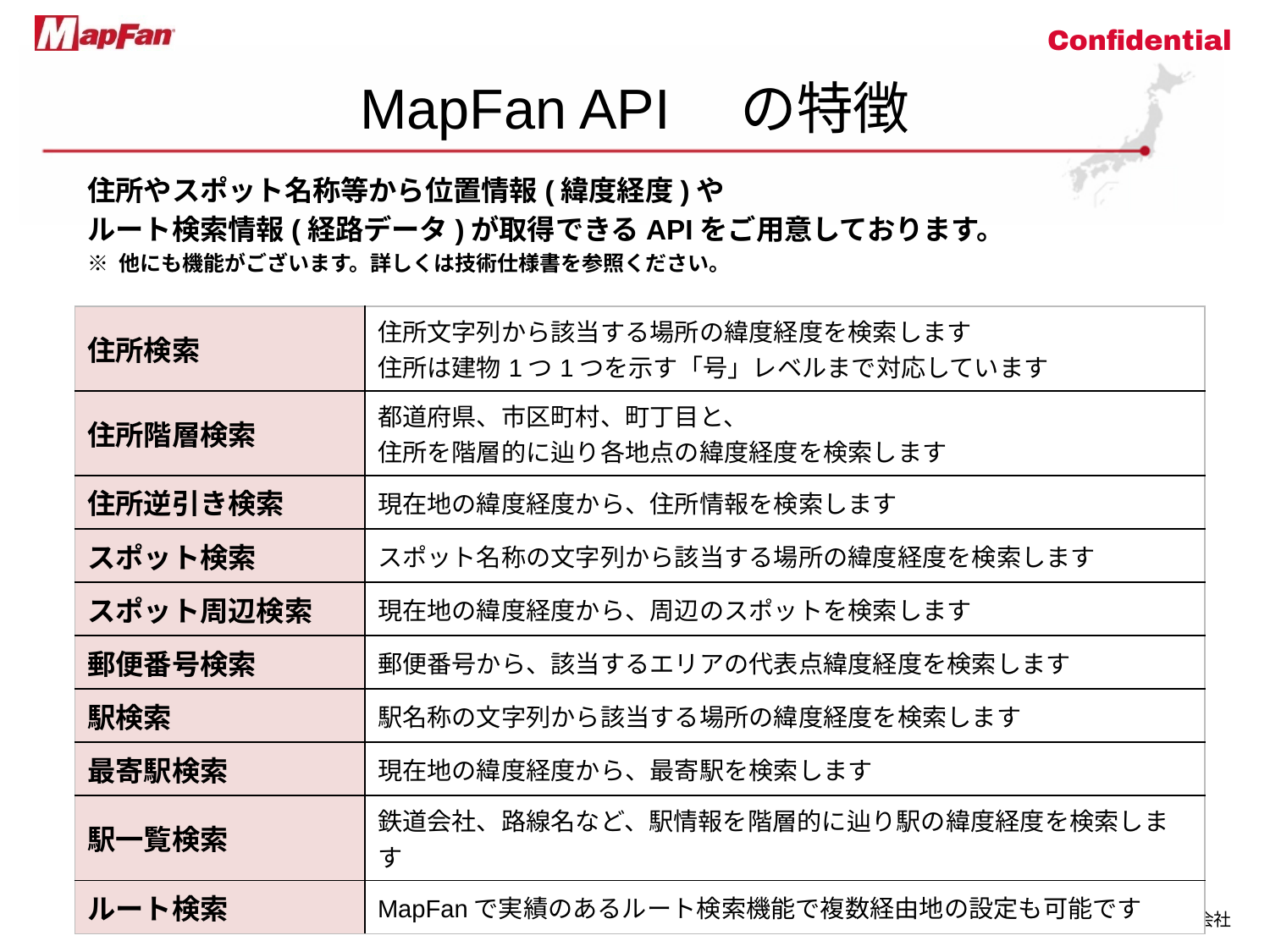

# MapFan API　の特徴
住所やスポット名称等から位置情報(緯度経度)や
ルート検索情報(経路データ)が取得できるAPIをご用意しております。
※ 他にも機能がございます。詳しくは技術仕様書を参照ください。
| 住所検索 | 住所文字列から該当する場所の緯度経度を検索します 住所は建物1つ1つを示す「号」レベルまで対応しています |
| --- | --- |
| 住所階層検索 | 都道府県、市区町村、町丁目と、 住所を階層的に辿り各地点の緯度経度を検索します |
| 住所逆引き検索 | 現在地の緯度経度から、住所情報を検索します |
| スポット検索 | スポット名称の文字列から該当する場所の緯度経度を検索します |
| スポット周辺検索 | 現在地の緯度経度から、周辺のスポットを検索します |
| 郵便番号検索 | 郵便番号から、該当するエリアの代表点緯度経度を検索します |
| 駅検索 | 駅名称の文字列から該当する場所の緯度経度を検索します |
| 最寄駅検索 | 現在地の緯度経度から、最寄駅を検索します |
| 駅一覧検索 | 鉄道会社、路線名など、駅情報を階層的に辿り駅の緯度経度を検索します |
| ルート検索 | MapFanで実績のあるルート検索機能で複数経由地の設定も可能です |